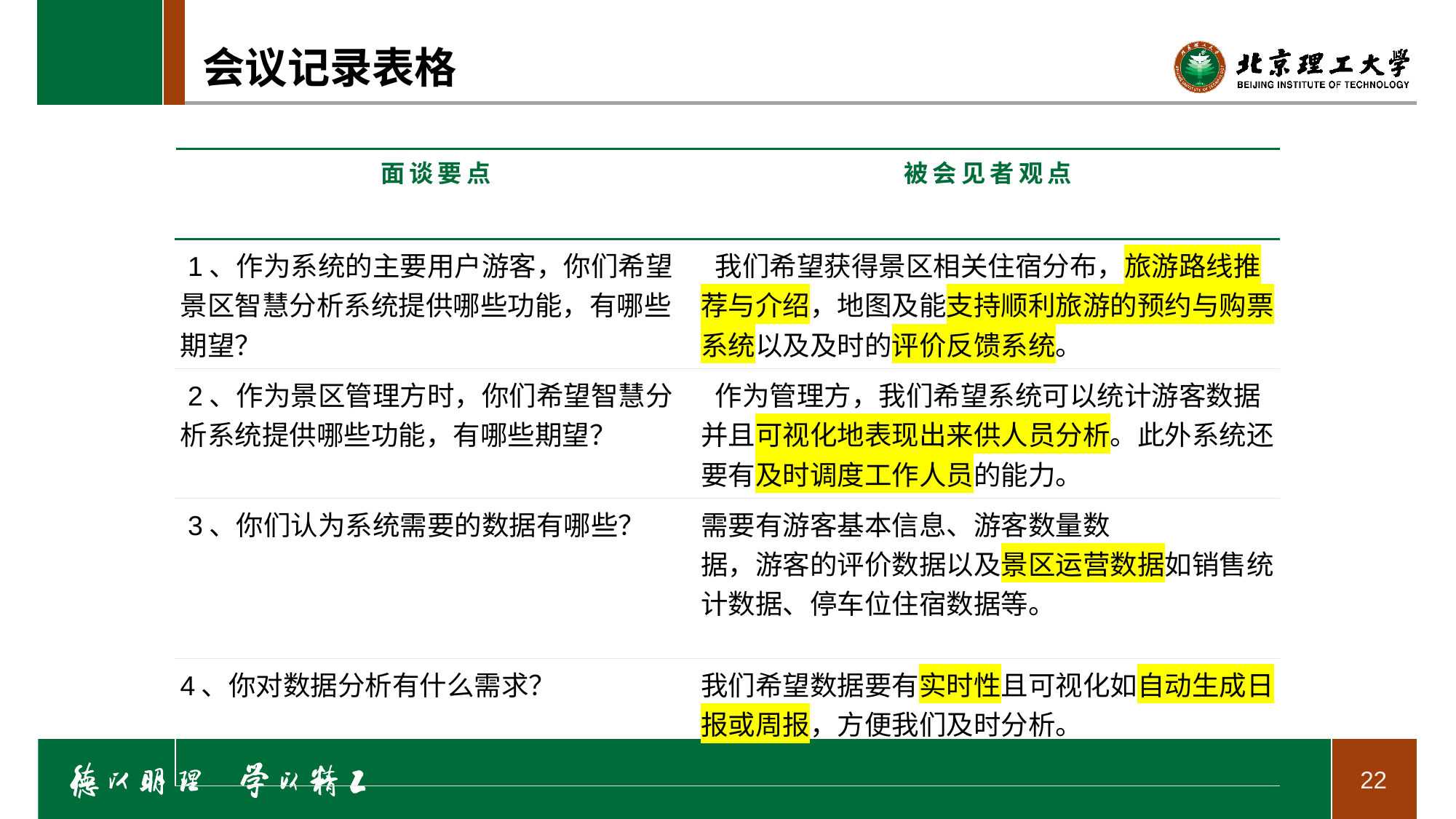

# 会议记录表格
| 面谈要点 | 被会见者观点 |
| --- | --- |
| 1、作为系统的主要用户游客，你们希望景区智慧分析系统提供哪些功能，有哪些期望？ | 我们希望获得景区相关住宿分布，旅游路线推荐与介绍，地图及能支持顺利旅游的预约与购票系统以及及时的评价反馈系统。 |
| 2、作为景区管理方时，你们希望智慧分析系统提供哪些功能，有哪些期望？ | 作为管理方，我们希望系统可以统计游客数据并且可视化地表现出来供人员分析。此外系统还要有及时调度工作人员的能力。 |
| 3、你们认为系统需要的数据有哪些？ | 需要有游客基本信息、游客数量数 据，游客的评价数据以及景区运营数据如销售统计数据、停车位住宿数据等。 |
| 4、你对数据分析有什么需求？ | 我们希望数据要有实时性且可视化如自动生成日报或周报，方便我们及时分析。 |